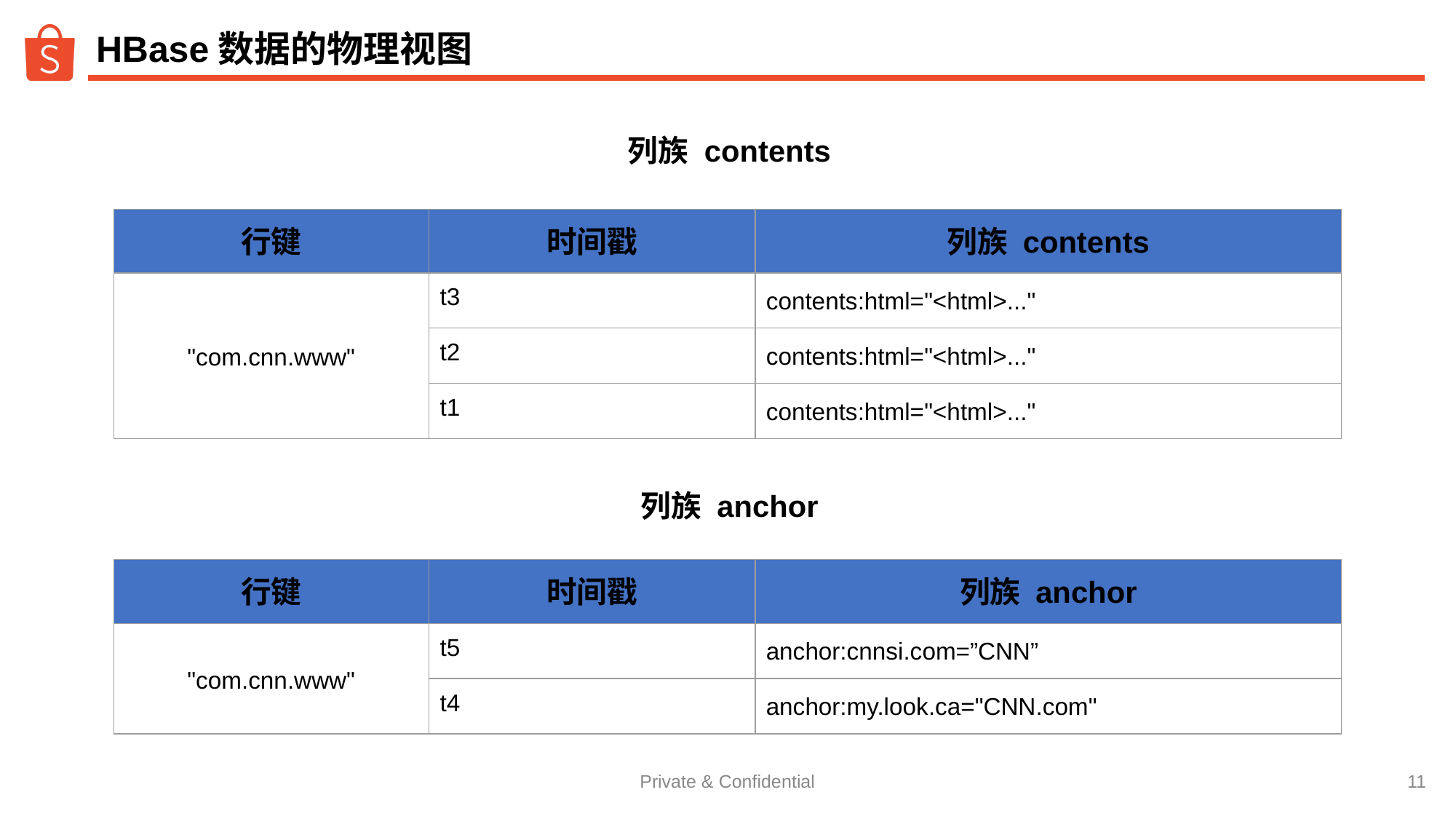

# HBase数据的物理视图
列族 contents
| 行键 | 时间戳 | 列族 contents |
| --- | --- | --- |
| "com.cnn.www" | t3 | contents:html="<html>..." |
|  | t2 | contents:html="<html>..." |
|  | t1 | contents:html="<html>..." |
列族 anchor
| 行键 | 时间戳 | 列族 anchor |
| --- | --- | --- |
| "com.cnn.www" | t5 | anchor:cnnsi.com=”CNN” |
|  | t4 | anchor:my.look.ca="CNN.com" |
11
Private & Confidential